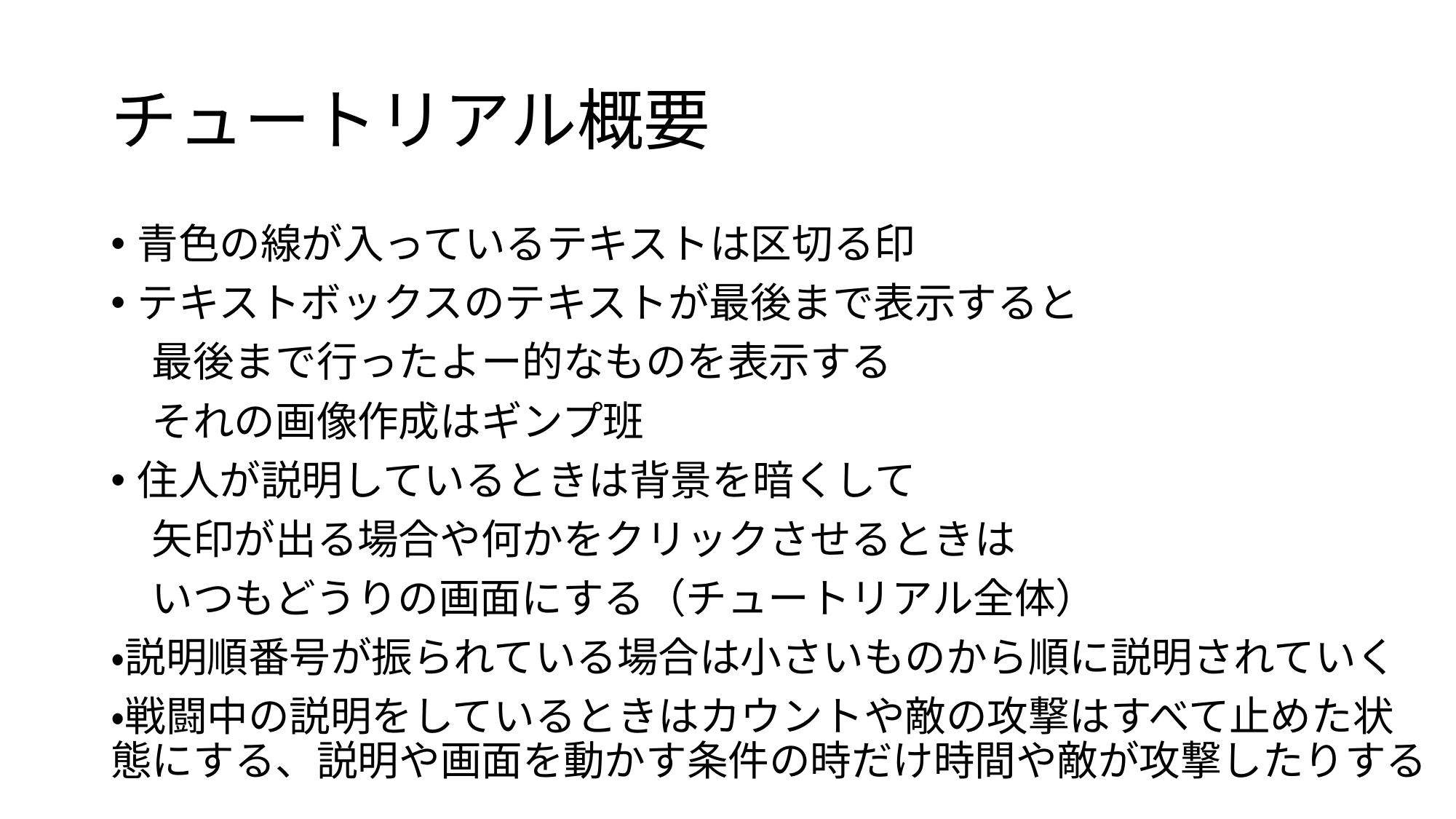

# チュートリアル概要
青色の線が入っているテキストは区切る印
テキストボックスのテキストが最後まで表示すると
　最後まで行ったよー的なものを表示する
　それの画像作成はギンプ班
住人が説明しているときは背景を暗くして
　矢印が出る場合や何かをクリックさせるときは
　いつもどうりの画面にする（チュートリアル全体）
・説明順番号が振られている場合は小さいものから順に説明されていく
・戦闘中の説明をしているときはカウントや敵の攻撃はすべて止めた状態にする、説明や画面を動かす条件の時だけ時間や敵が攻撃したりする